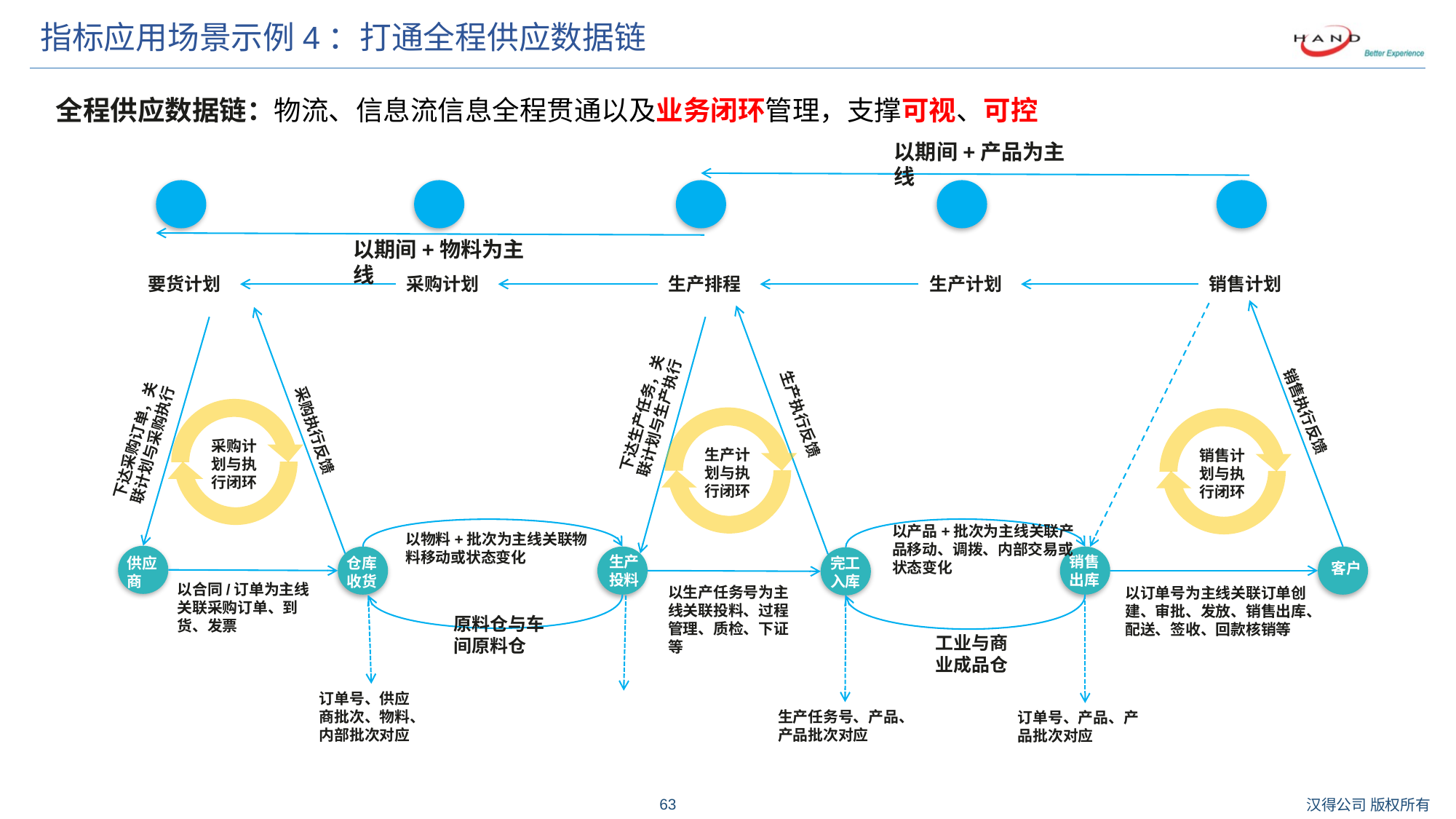

# 指标应用场景示例4：打通全程供应数据链
全程供应数据链：物流、信息流信息全程贯通以及业务闭环管理，支撑可视、可控
以期间+产品为主线

以期间+物料为主线
要货计划
采购计划
生产排程
生产计划
销售计划
下达生产任务，关联计划与生产执行

销售执行反馈
生产执行反馈
下达采购订单，关联计划与采购执行
采购执行反馈
采购计划与执行闭环
生产计划与执行闭环
销售计划与执行闭环
以产品+批次为主线关联产品移动、调拨、内部交易或状态变化
以物料+批次为主线关联物料移动或状态变化

销售出库
生产
投料

供应商
仓库收货
完工入库
客户
以合同/订单为主线关联采购订单、到货、发票
以生产任务号为主线关联投料、过程管理、质检、下证等
以订单号为主线关联订单创建、审批、发放、销售出库、配送、签收、回款核销等
原料仓与车间原料仓
工业与商业成品仓
订单号、供应商批次、物料、内部批次对应
生产任务号、产品、产品批次对应
订单号、产品、产品批次对应